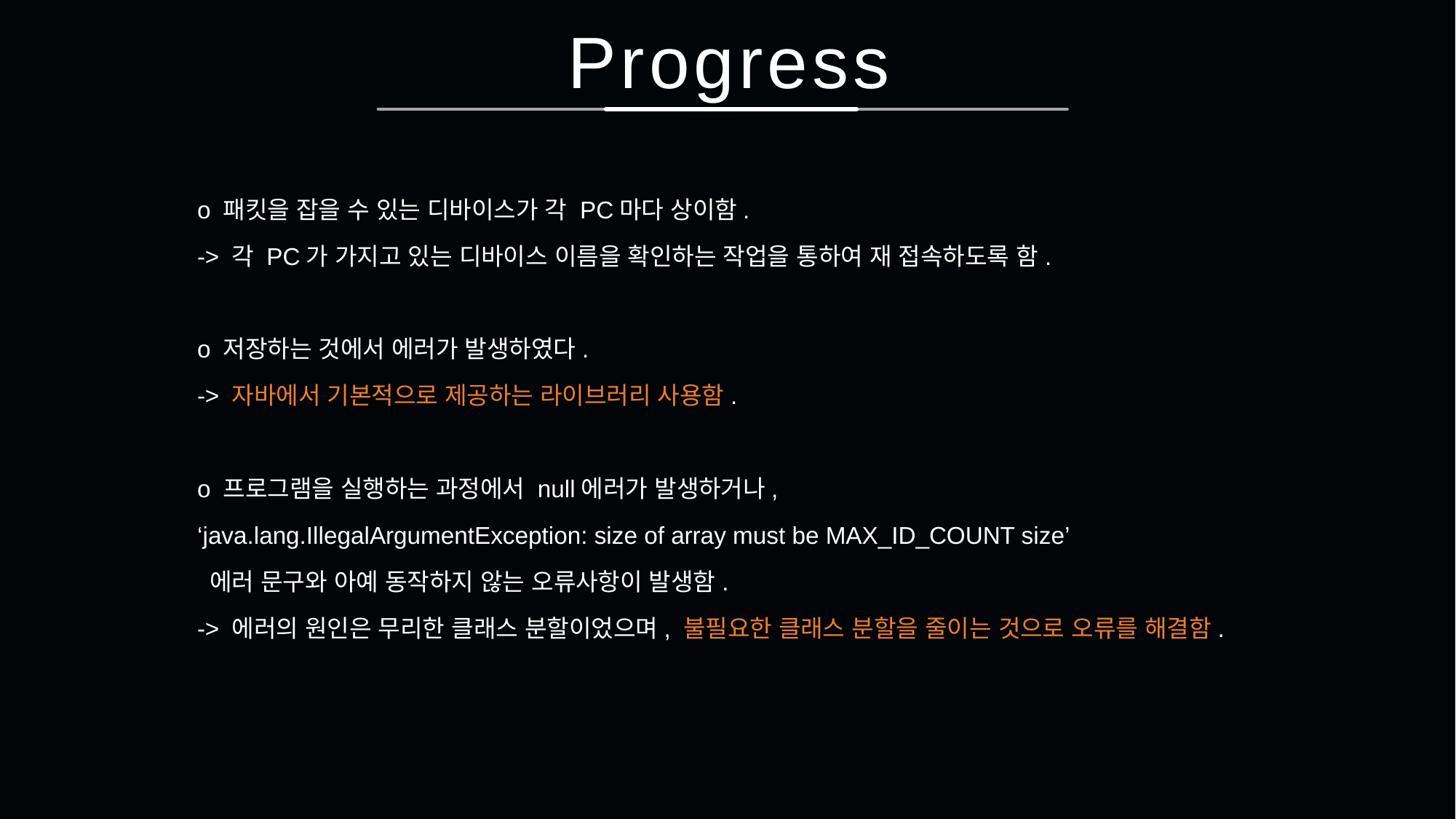

Progress
o 패킷을 잡을 수 있는 디바이스가 각 PC마다 상이함.
-> 각 PC가 가지고 있는 디바이스 이름을 확인하는 작업을 통하여 재 접속하도록 함.

o 저장하는 것에서 에러가 발생하였다.
-> 자바에서 기본적으로 제공하는 라이브러리 사용함.

o 프로그램을 실행하는 과정에서 null에러가 발생하거나,
‘java.lang.IllegalArgumentException: size of array must be MAX_ID_COUNT size’
 에러 문구와 아예 동작하지 않는 오류사항이 발생함.
-> 에러의 원인은 무리한 클래스 분할이었으며, 불필요한 클래스 분할을 줄이는 것으로 오류를 해결함.